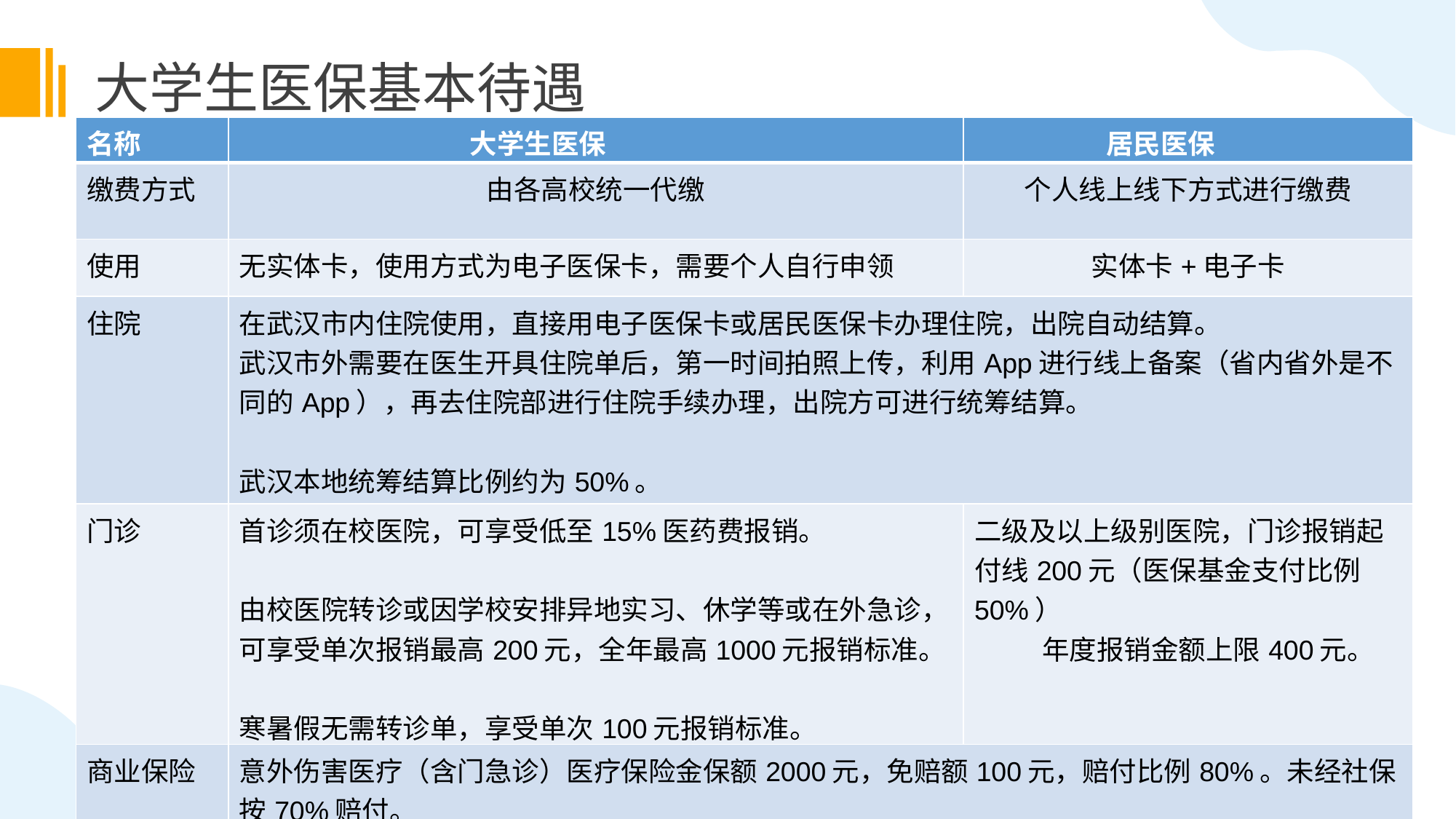

大学生医保基本待遇
| 名称 | 大学生医保 | 居民医保 |
| --- | --- | --- |
| 缴费方式 | 由各高校统一代缴 | 个人线上线下方式进行缴费 |
| 使用 | 无实体卡，使用方式为电子医保卡，需要个人自行申领 | 实体卡+电子卡 |
| 住院 | 在武汉市内住院使用，直接用电子医保卡或居民医保卡办理住院，出院自动结算。 武汉市外需要在医生开具住院单后，第一时间拍照上传，利用App进行线上备案（省内省外是不同的App），再去住院部进行住院手续办理，出院方可进行统筹结算。 武汉本地统筹结算比例约为50%。 异地统筹结算比例约为40%。 |  |
| 门诊 | 首诊须在校医院，可享受低至15%医药费报销。 由校医院转诊或因学校安排异地实习、休学等或在外急诊，可享受单次报销最高200元，全年最高1000元报销标准。 寒暑假无需转诊单，享受单次100元报销标准。 | 二级及以上级别医院，门诊报销起付线200元（医保基金支付比例50%） 年度报销金额上限400元。 |
| 商业保险 | 意外伤害医疗（含门急诊）医疗保险金保额2000元，免赔额100元，赔付比例80%。未经社保按70%赔付。 住院方面，医保统筹支付以后加上学平险综合报销比例大约能够达到90% |  |